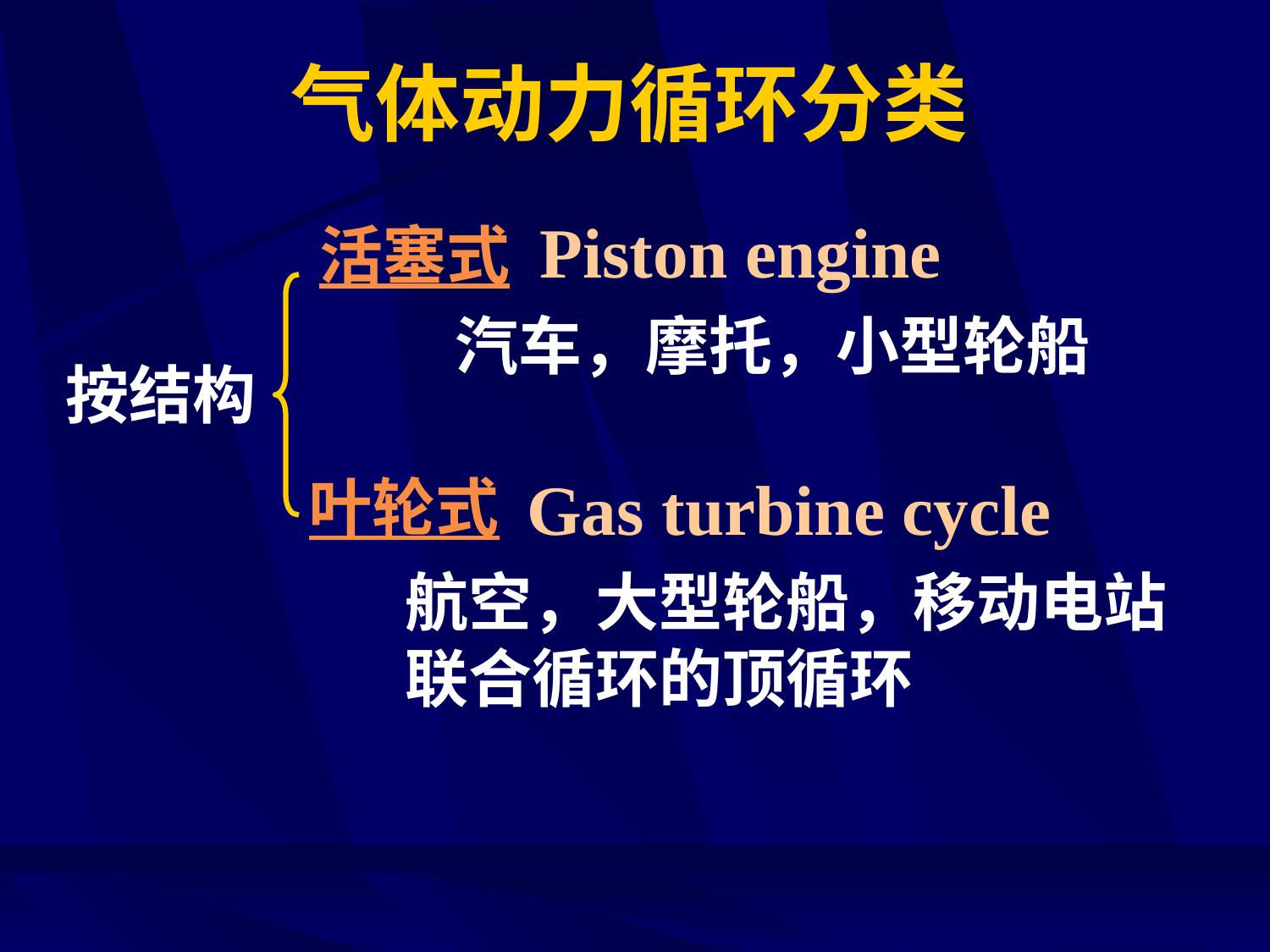

# 气体动力循环分类
Piston engine
活塞式

汽车，摩托，小型轮船
按结构
Gas turbine cycle
叶轮式
航空，大型轮船，移动电站
联合循环的顶循环